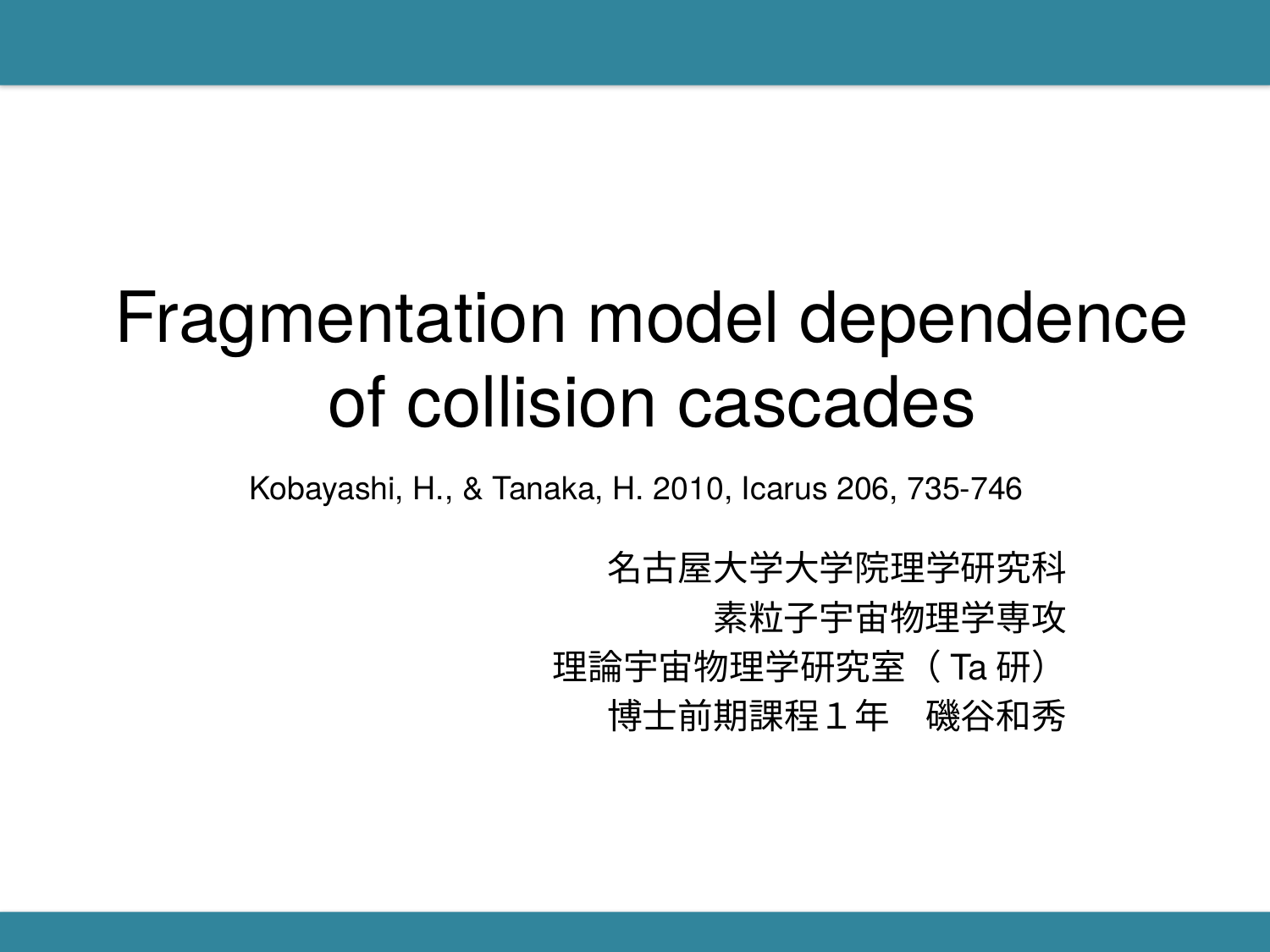

# Fragmentation model dependence of collision cascades
Kobayashi, H., & Tanaka, H. 2010, Icarus 206, 735-746
名古屋大学大学院理学研究科
素粒子宇宙物理学専攻
理論宇宙物理学研究室（Ta研）
博士前期課程１年　磯谷和秀